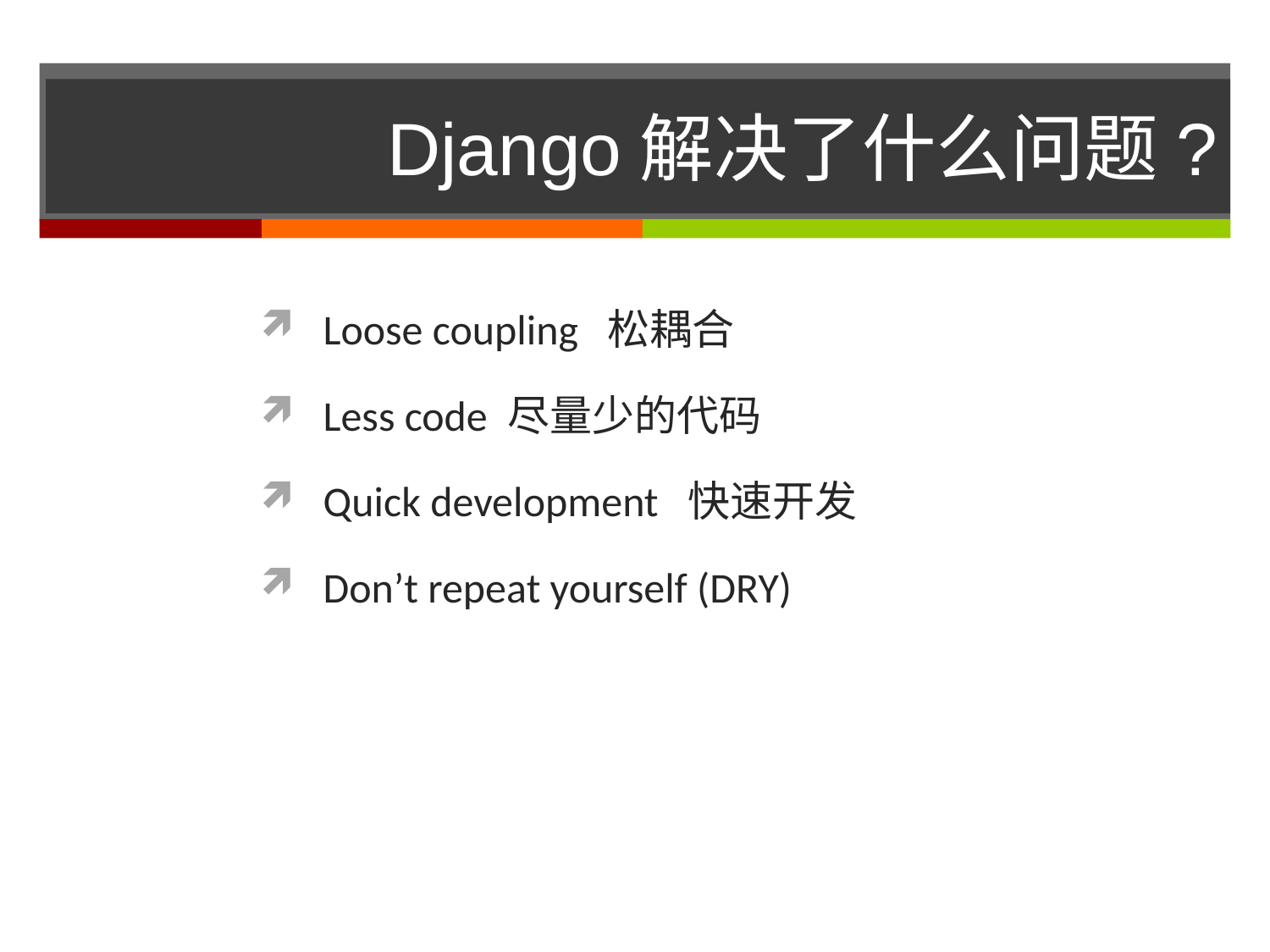

# Django解决了什么问题?
Loose coupling  松耦合
Less code 尽量少的代码
Quick development  快速开发
Don’t repeat yourself (DRY)